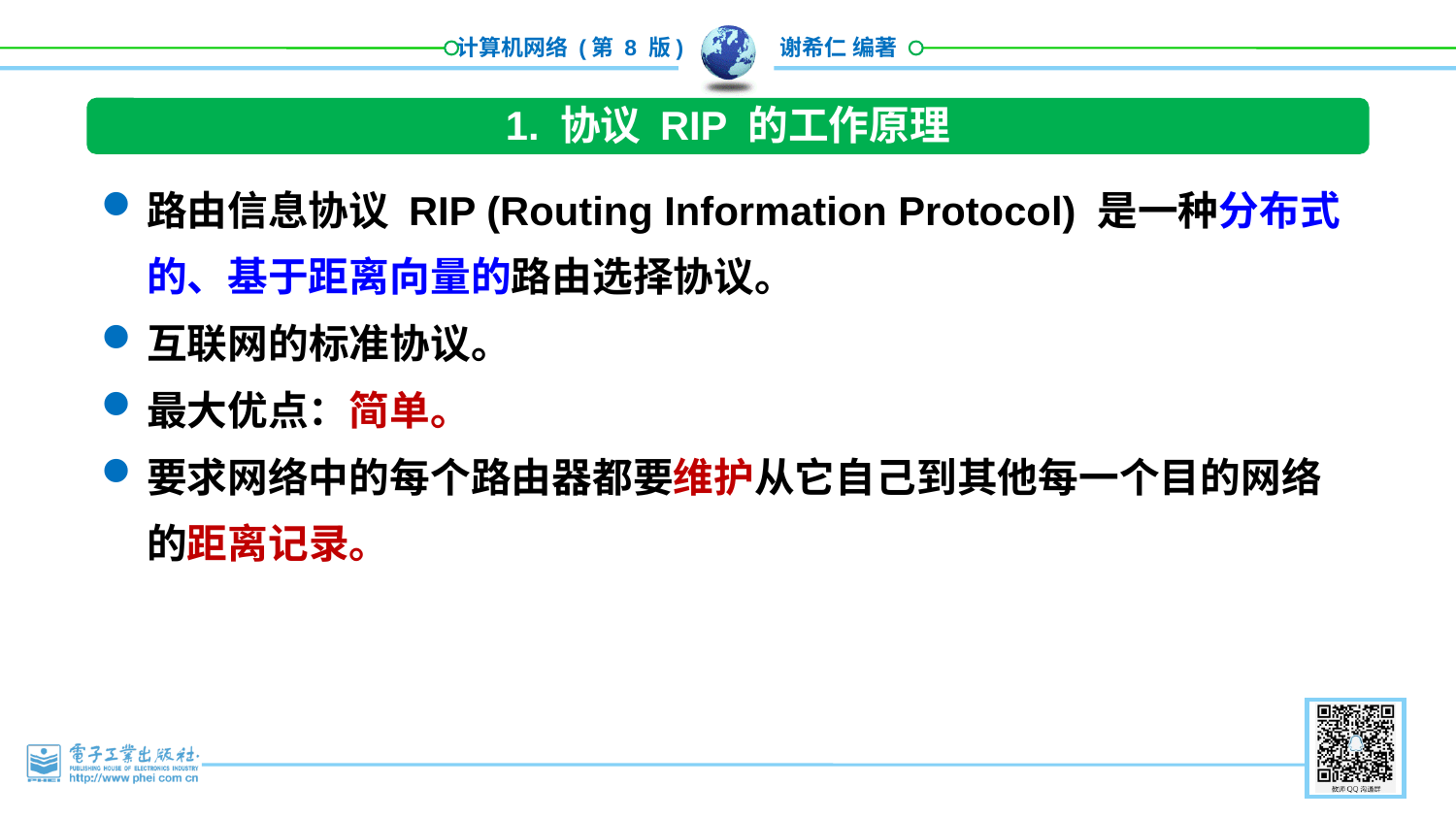

1. 协议 RIP 的工作原理

路由信息协议 RIP (Routing Information Protocol) 是一种分布式的、基于距离向量的路由选择协议。
互联网的标准协议。
最大优点：简单。
要求网络中的每个路由器都要维护从它自己到其他每一个目的网络的距离记录。